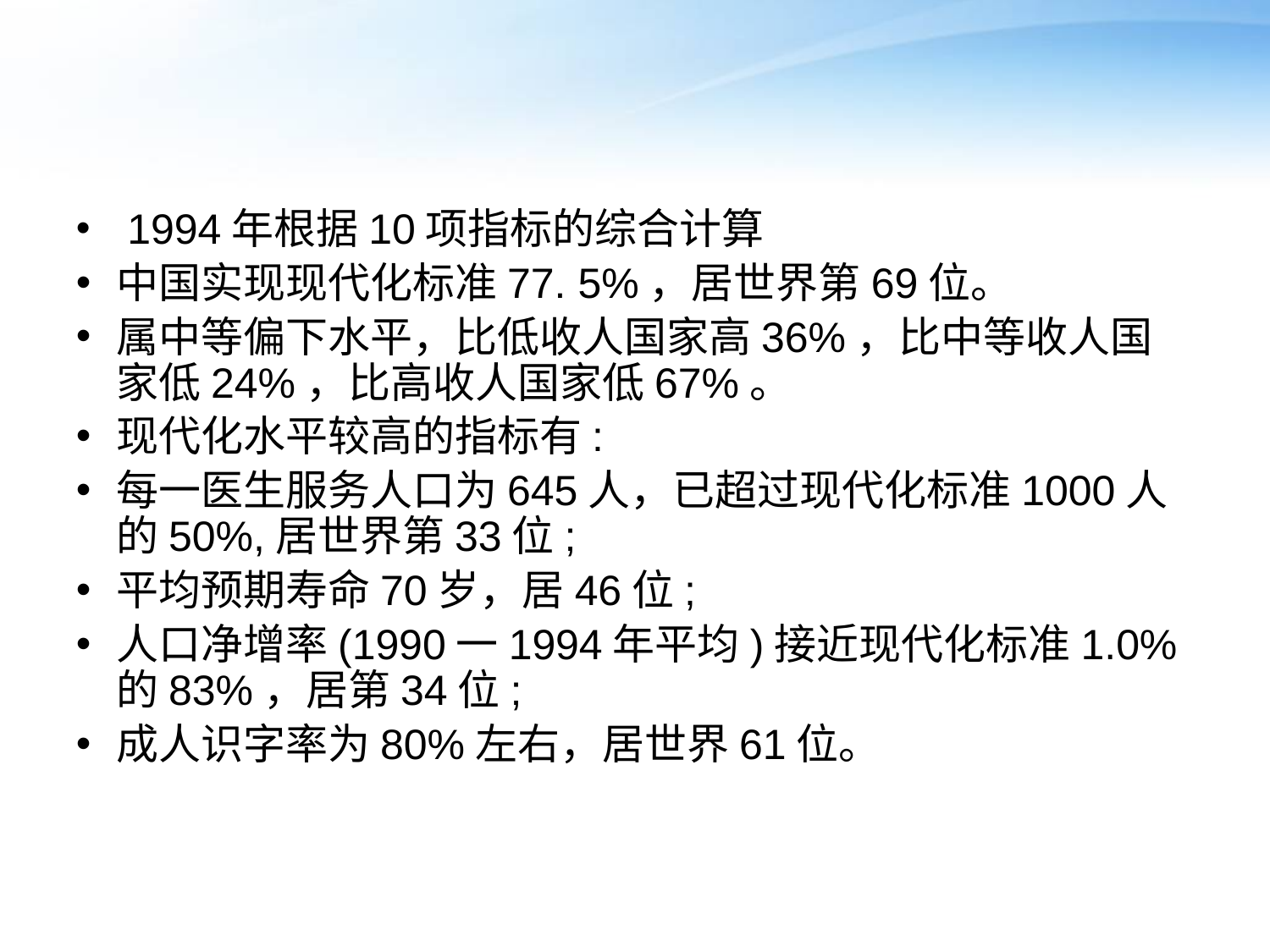

#
 1994年根据10项指标的综合计算
中国实现现代化标准77. 5%，居世界第69位。
属中等偏下水平，比低收人国家高36%，比中等收人国家低24%，比高收人国家低67%。
现代化水平较高的指标有:
每一医生服务人口为645人，已超过现代化标准1000人的50%,居世界第33位;
平均预期寿命70岁，居46位;
人口净增率(1990一1994年平均)接近现代化标准1.0%的83%，居第34位;
成人识字率为80%左右，居世界61位。